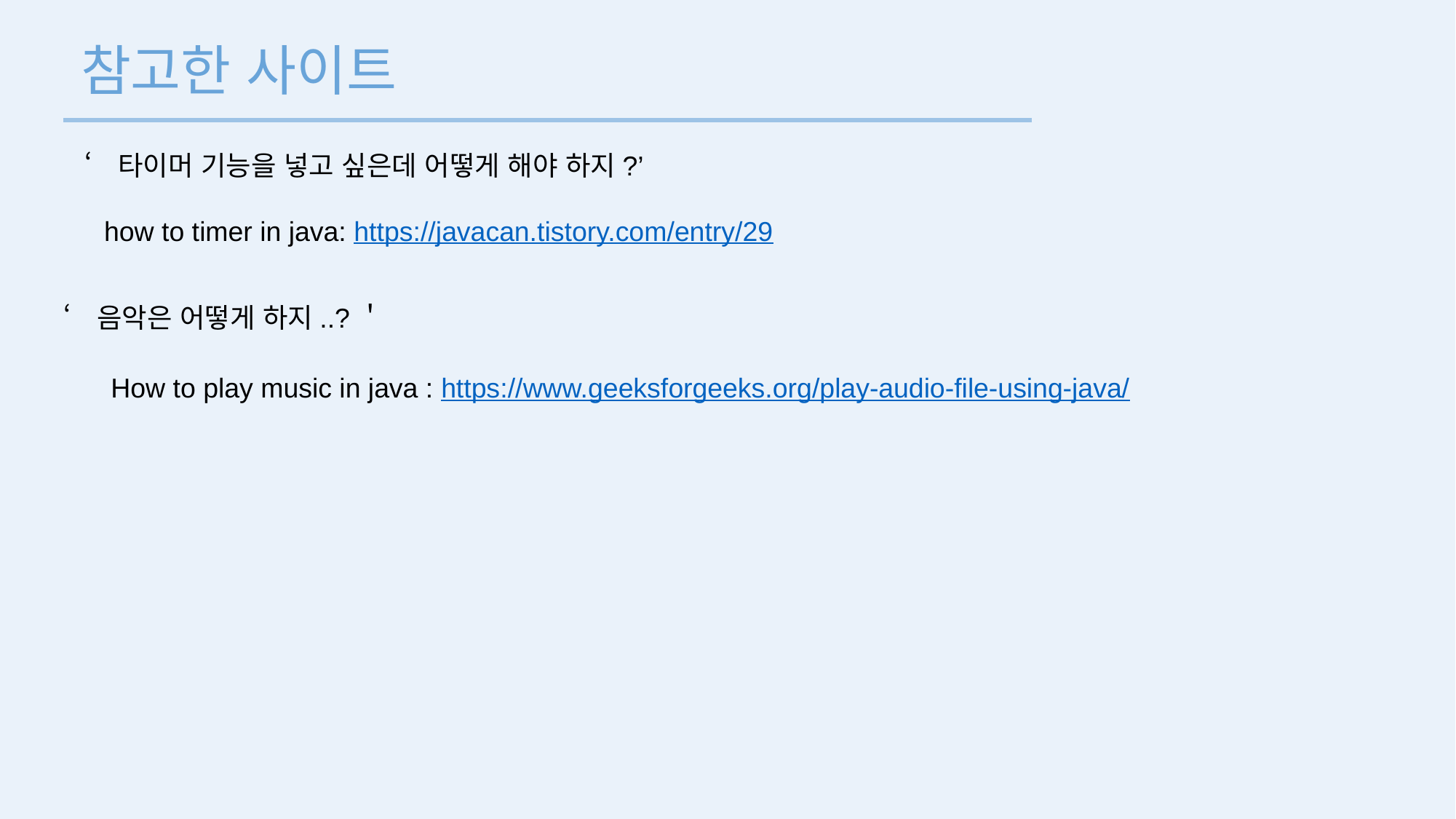

참고한 사이트
‘타이머 기능을 넣고 싶은데 어떻게 해야 하지?’
how to timer in java: https://javacan.tistory.com/entry/29
‘음악은 어떻게 하지..?＇
How to play music in java : https://www.geeksforgeeks.org/play-audio-file-using-java/